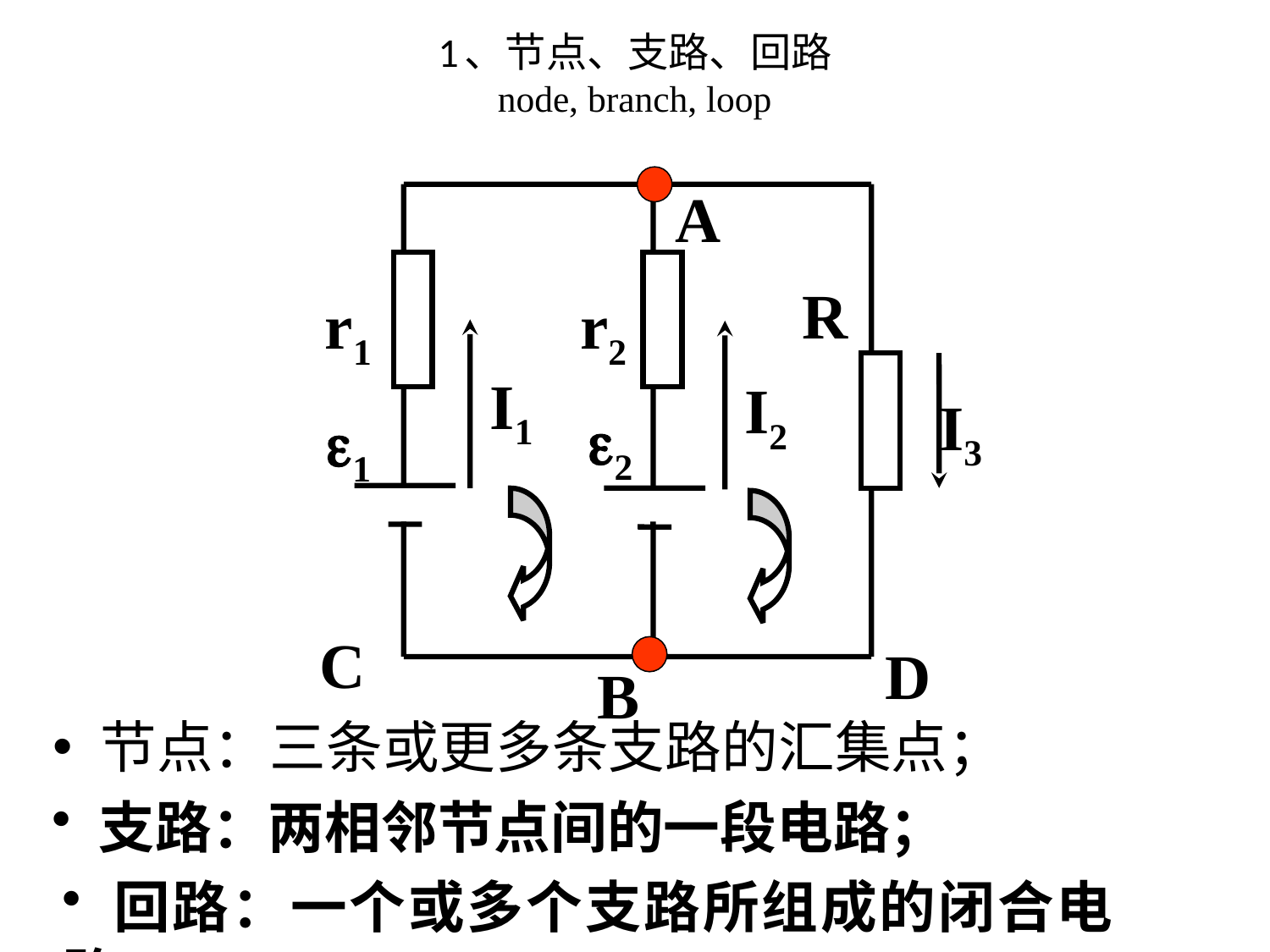

# 1、节点、支路、回路 node, branch, loop

A

R
r1
r2

I1
I2
I3
ε2
ε1

C
D

B
节点：三条或更多条支路的汇集点；
 支路：两相邻节点间的一段电路；
 回路：一个或多个支路所组成的闭合电路